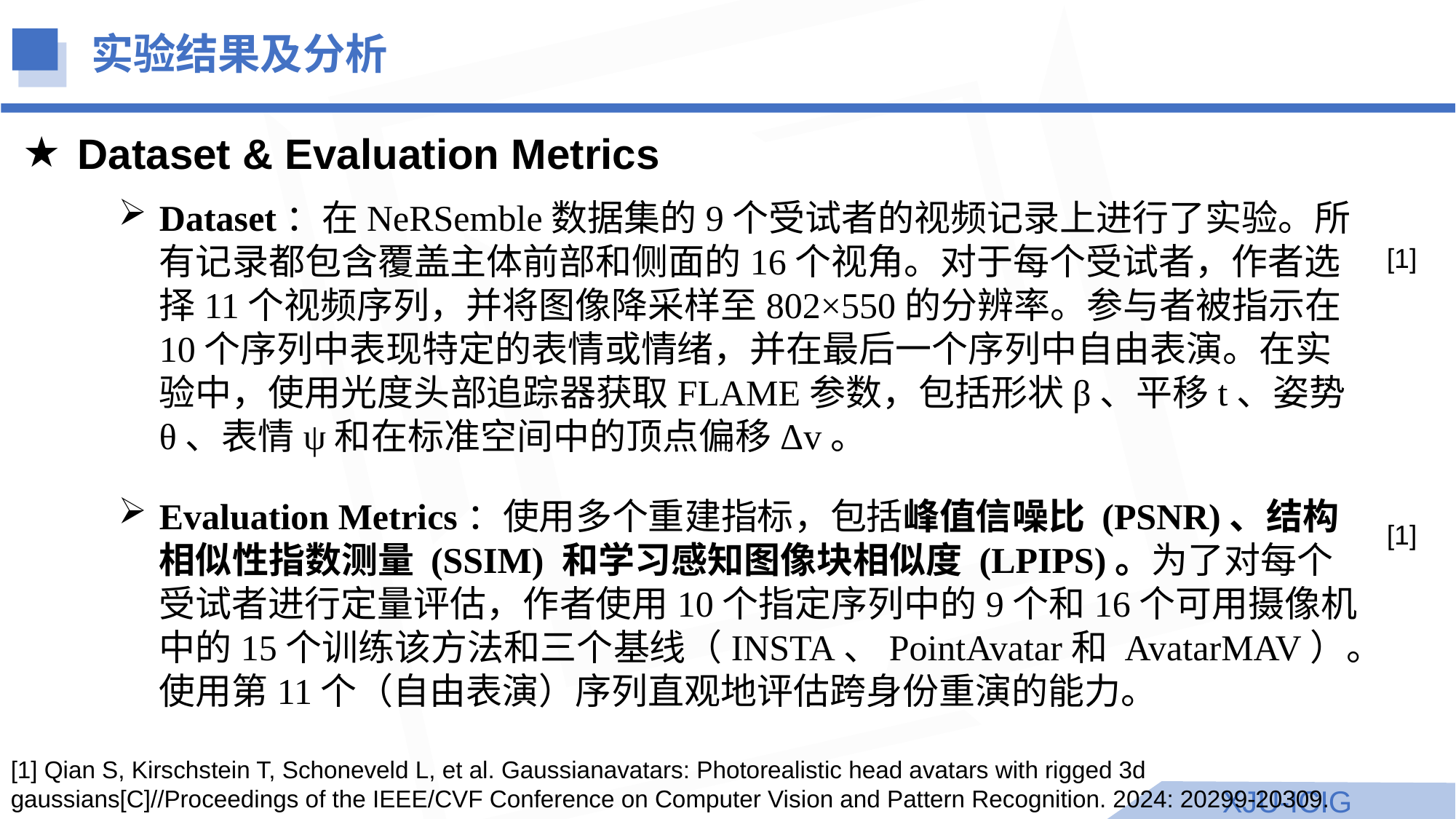

实验结果及分析

Dataset & Evaluation Metrics
Dataset：在NeRSemble数据集的9个受试者的视频记录上进行了实验。所有记录都包含覆盖主体前部和侧面的16个视角。对于每个受试者，作者选择11个视频序列，并将图像降采样至802×550的分辨率。参与者被指示在10个序列中表现特定的表情或情绪，并在最后一个序列中自由表演。在实验中，使用光度头部追踪器获取FLAME参数，包括形状β、平移t、姿势θ、表情ψ和在标准空间中的顶点偏移Δv。
[1]
Evaluation Metrics：使用多个重建指标，包括峰值信噪比 (PSNR)、结构相似性指数测量 (SSIM) 和学习感知图像块相似度 (LPIPS)。为了对每个受试者进行定量评估，作者使用10个指定序列中的9个和16个可用摄像机中的15个训练该方法和三个基线（INSTA、PointAvatar和 AvatarMAV）。使用第11个（自由表演）序列直观地评估跨身份重演的能力。
[1]
[1] Qian S, Kirschstein T, Schoneveld L, et al. Gaussianavatars: Photorealistic head avatars with rigged 3d gaussians[C]//Proceedings of the IEEE/CVF Conference on Computer Vision and Pattern Recognition. 2024: 20299-20309.
XJU-ICIG